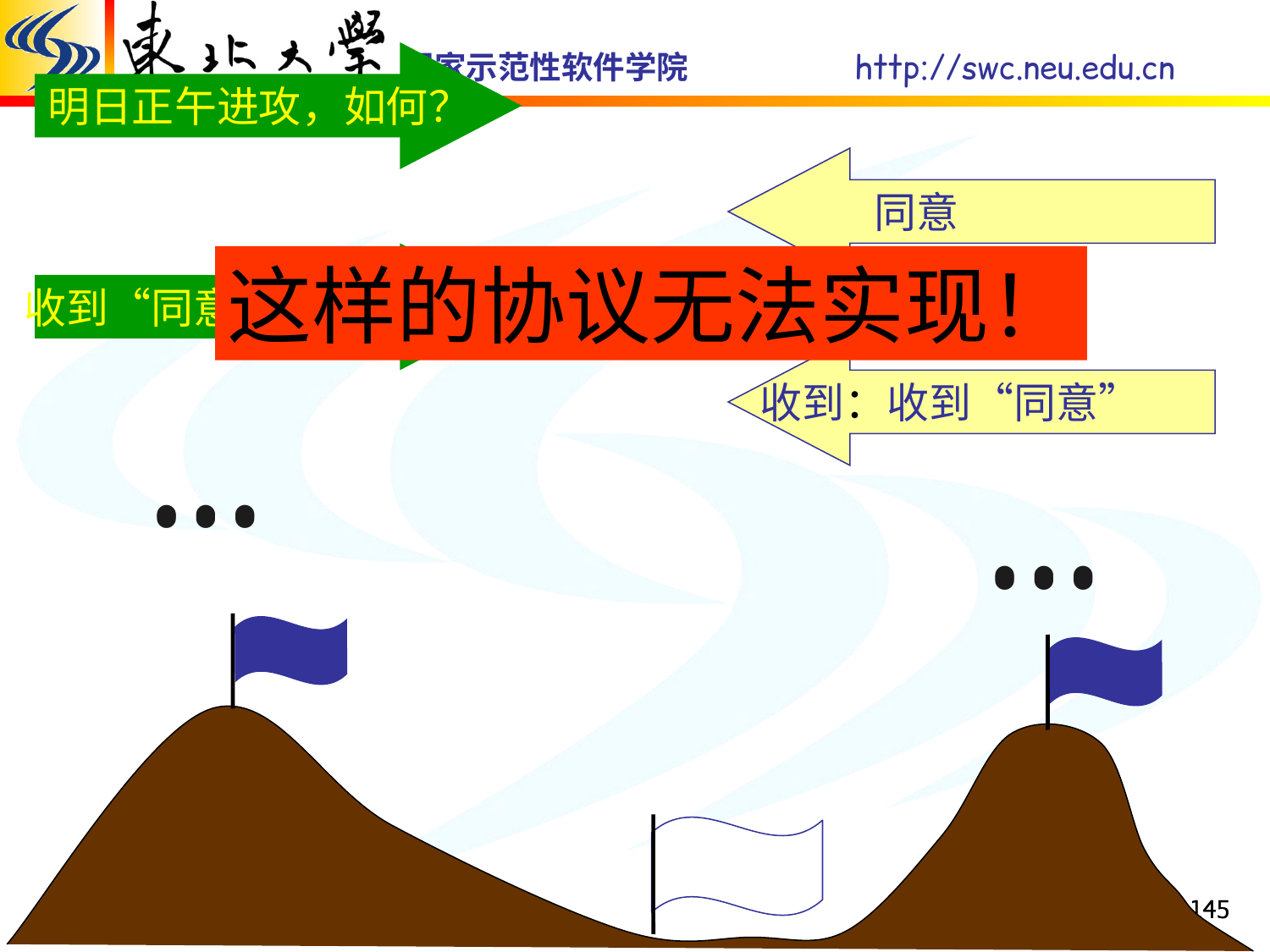

明日正午进攻，如何？

同意

收到“同意”
这样的协议无法实现！

收到：收到“同意”
…
…
…
…
…
…

145